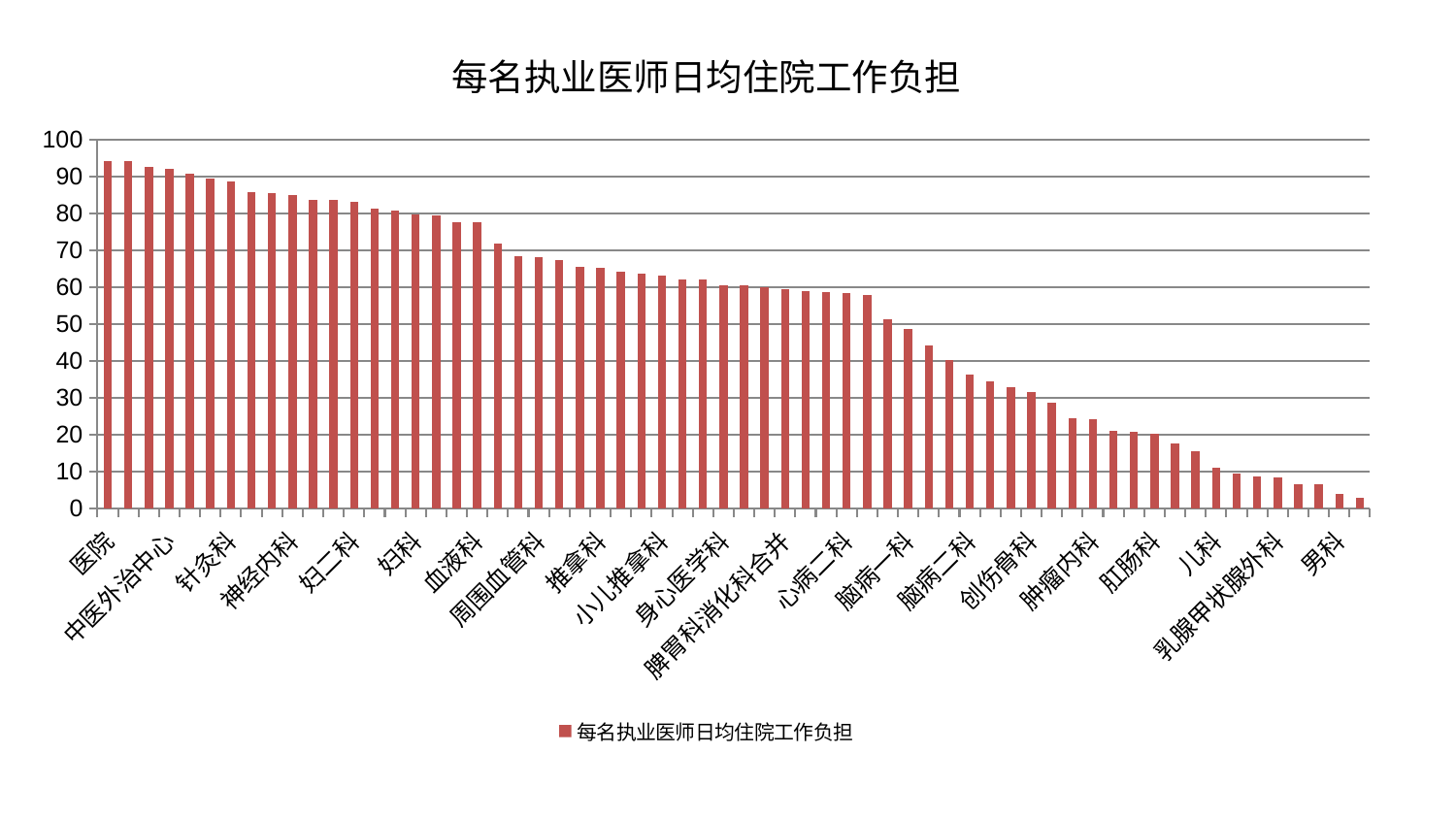

### Chart: 每名执业医师日均住院工作负担

| Category | 每名执业医师日均住院工作负担 |
|---|---|
| 医院 | 94.13285784959484 |
| 皮肤科 | 94.07649712291419 |
| 康复科 | 92.64013369807758 |
| 中医外治中心 | 92.19375603357136 |
| 脾胃病科 | 90.84093389416485 |
| 美容皮肤科 | 89.35124450558337 |
| 针灸科 | 88.66720894564946 |
| 内分泌科 | 85.63359776362738 |
| 心病一科 | 85.5238585119773 |
| 神经内科 | 85.08412304731809 |
| 胸外科 | 83.68552710398087 |
| 神经外科 | 83.61830252670133 |
| 妇二科 | 83.05439593424944 |
| 口腔科 | 81.22189500910801 |
| 普通外科 | 80.87823963820917 |
| 妇科 | 79.83305245685612 |
| 消化内科 | 79.3623612436842 |
| 骨科 | 77.63202761623278 |
| 血液科 | 77.47836081892203 |
| 西区重症医学科 | 71.7671136410928 |
| 东区重症医学科 | 68.28257238180878 |
| 周围血管科 | 68.16437184752837 |
| 泌尿外科 | 67.33433556513728 |
| 呼吸内科 | 65.52914734696607 |
| 推拿科 | 65.20646663108253 |
| 心病四科 | 64.09582405590197 |
| 脑病三科 | 63.781761324212184 |
| 小儿推拿科 | 63.031376158358896 |
| 眼科 | 62.17488253901584 |
| 关节骨科 | 62.09383479050465 |
| 身心医学科 | 60.58193950228776 |
| 产科 | 60.4997865739479 |
| 耳鼻喉科 | 60.041807565207094 |
| 脾胃科消化科合并 | 59.33590339503469 |
| 心病三科 | 58.90301694646711 |
| 老年医学科 | 58.52819079925875 |
| 心病二科 | 58.507324645582436 |
| 中医经典科 | 57.78781742335553 |
| 肾脏内科 | 51.34614237766952 |
| 脑病一科 | 48.64261398524816 |
| 显微骨科 | 44.24879014329528 |
| 微创骨科 | 40.10062667673277 |
| 脑病二科 | 36.244165326287735 |
| 东区肾病科 | 34.54084650132454 |
| 妇科妇二科合并 | 32.780870828915255 |
| 创伤骨科 | 31.504295704577178 |
| 肝胆外科 | 28.609876332820107 |
| 脊柱骨科 | 24.33175003211654 |
| 肿瘤内科 | 24.228983770940495 |
| 综合内科 | 21.13598487918662 |
| 心血管内科 | 20.64784069211281 |
| 肛肠科 | 20.330295334482294 |
| 肾病科 | 17.677593487221934 |
| 重症医学科 | 15.357958756312229 |
| 儿科 | 10.976040084588035 |
| 肝病科 | 9.540677406289056 |
| 风湿病科 | 8.556674914322926 |
| 乳腺甲状腺外科 | 8.34277569473738 |
| 运动损伤骨科 | 6.527414438057044 |
| 小儿骨科 | 6.4870954201252 |
| 男科 | 3.8275030411725863 |
| 治未病中心 | 2.927806449224013 |
53